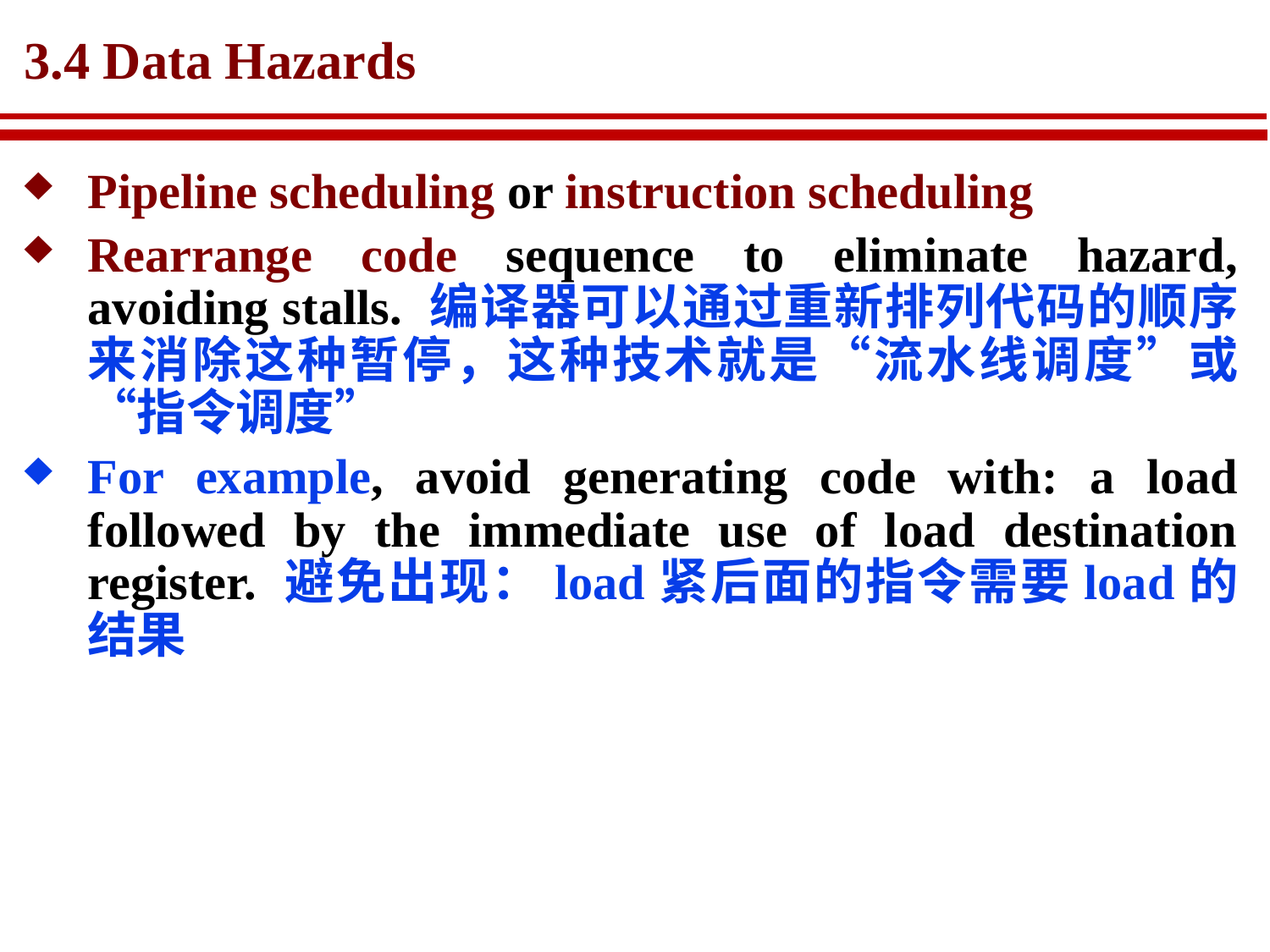

# 3.4 Data Hazards
Pipeline scheduling or instruction scheduling
Rearrange code sequence to eliminate hazard, avoiding stalls. 编译器可以通过重新排列代码的顺序来消除这种暂停，这种技术就是“流水线调度”或“指令调度”
For example, avoid generating code with: a load followed by the immediate use of load destination register. 避免出现：load紧后面的指令需要load的结果